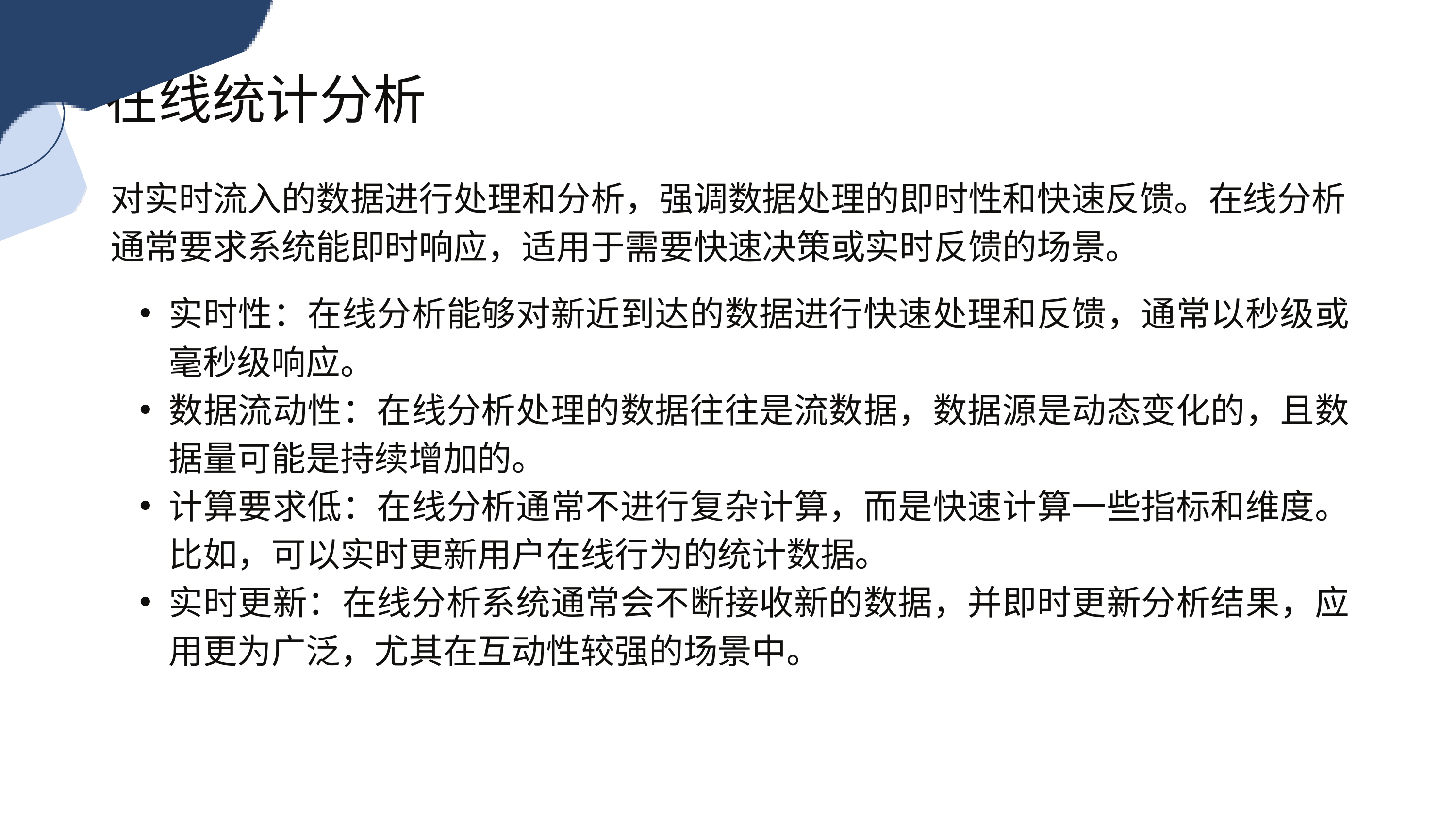

在线统计分析
对实时流入的数据进行处理和分析，强调数据处理的即时性和快速反馈。在线分析通常要求系统能即时响应，适用于需要快速决策或实时反馈的场景。
实时性：在线分析能够对新近到达的数据进行快速处理和反馈，通常以秒级或毫秒级响应。
数据流动性：在线分析处理的数据往往是流数据，数据源是动态变化的，且数据量可能是持续增加的。
计算要求低：在线分析通常不进行复杂计算，而是快速计算一些指标和维度。比如，可以实时更新用户在线行为的统计数据。
实时更新：在线分析系统通常会不断接收新的数据，并即时更新分析结果，应用更为广泛，尤其在互动性较强的场景中。